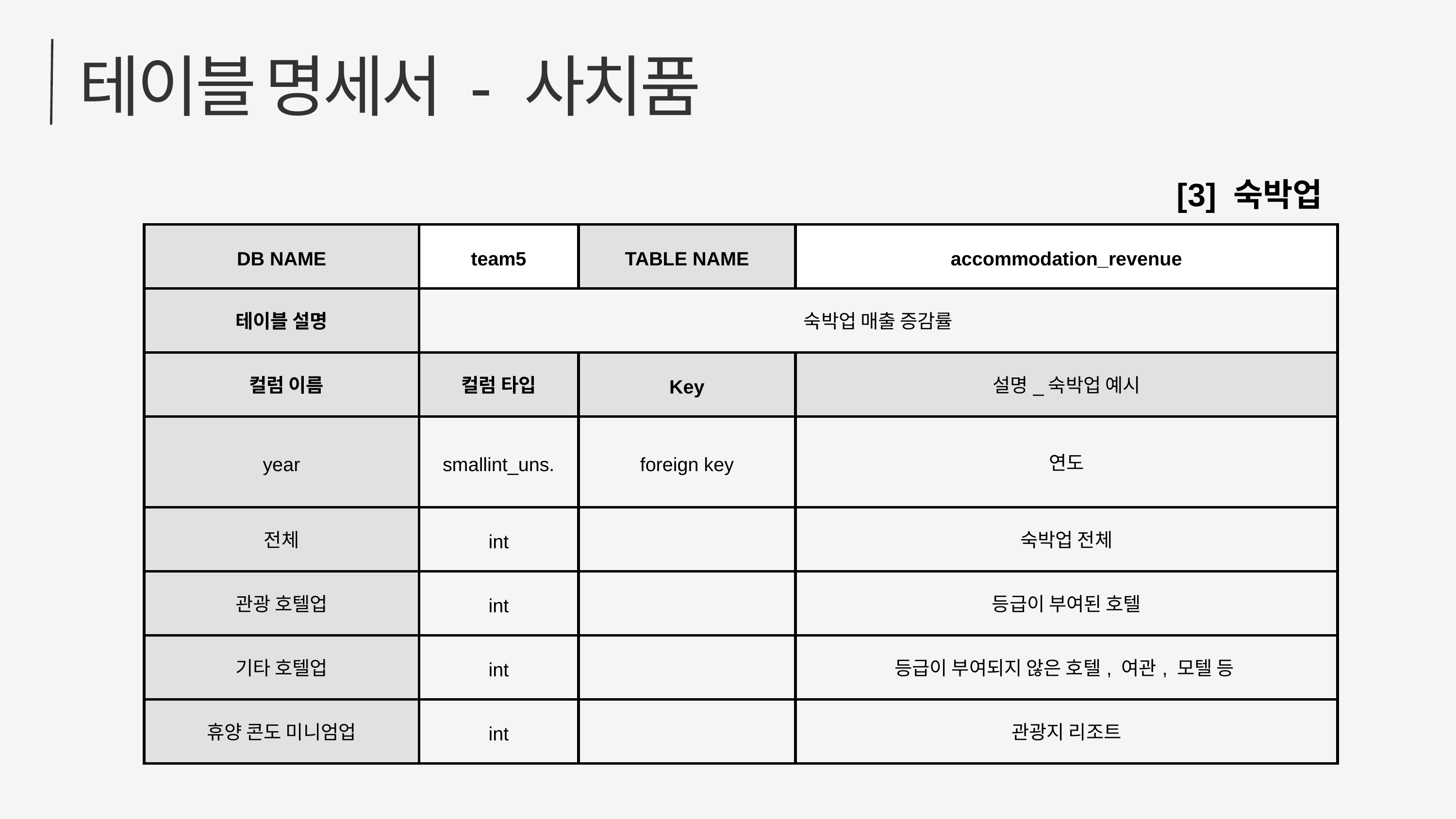

테이블 명세서 - 사치품
[3] 숙박업
| DB NAME | team5 | TABLE NAME | accommodation\_revenue |
| --- | --- | --- | --- |
| 테이블 설명 | 숙박업 매출 증감률 | 숙박업 매출 증감률 | 숙박업 매출 증감률 |
| 컬럼 이름 | 컬럼 타입 | Key | 설명\_숙박업 예시 |
| year | smallint\_uns. | foreign key | 연도 |
| 전체 | int |  | 숙박업 전체 |
| 관광 호텔업 | int |  | 등급이 부여된 호텔 |
| 기타 호텔업 | int |  | 등급이 부여되지 않은 호텔, 여관, 모텔 등 |
| 휴양 콘도 미니엄업 | int |  | 관광지 리조트 |